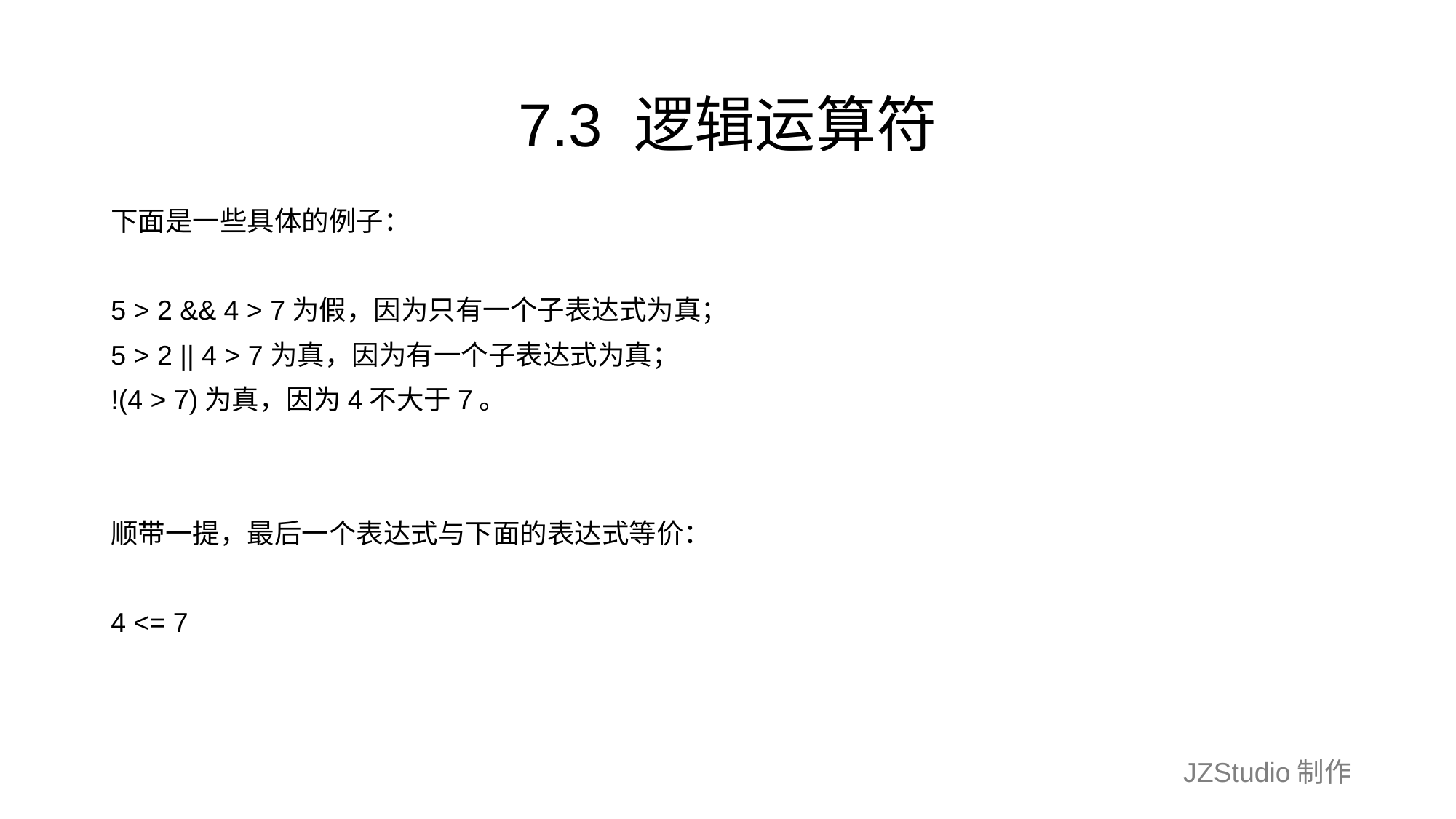

# 7.3 逻辑运算符
下面是一些具体的例子：

5 > 2 && 4 > 7为假，因为只有一个子表达式为真；
5 > 2 || 4 > 7为真，因为有一个子表达式为真；
!(4 > 7)为真，因为4不大于7。

顺带一提，最后一个表达式与下面的表达式等价：

4 <= 7